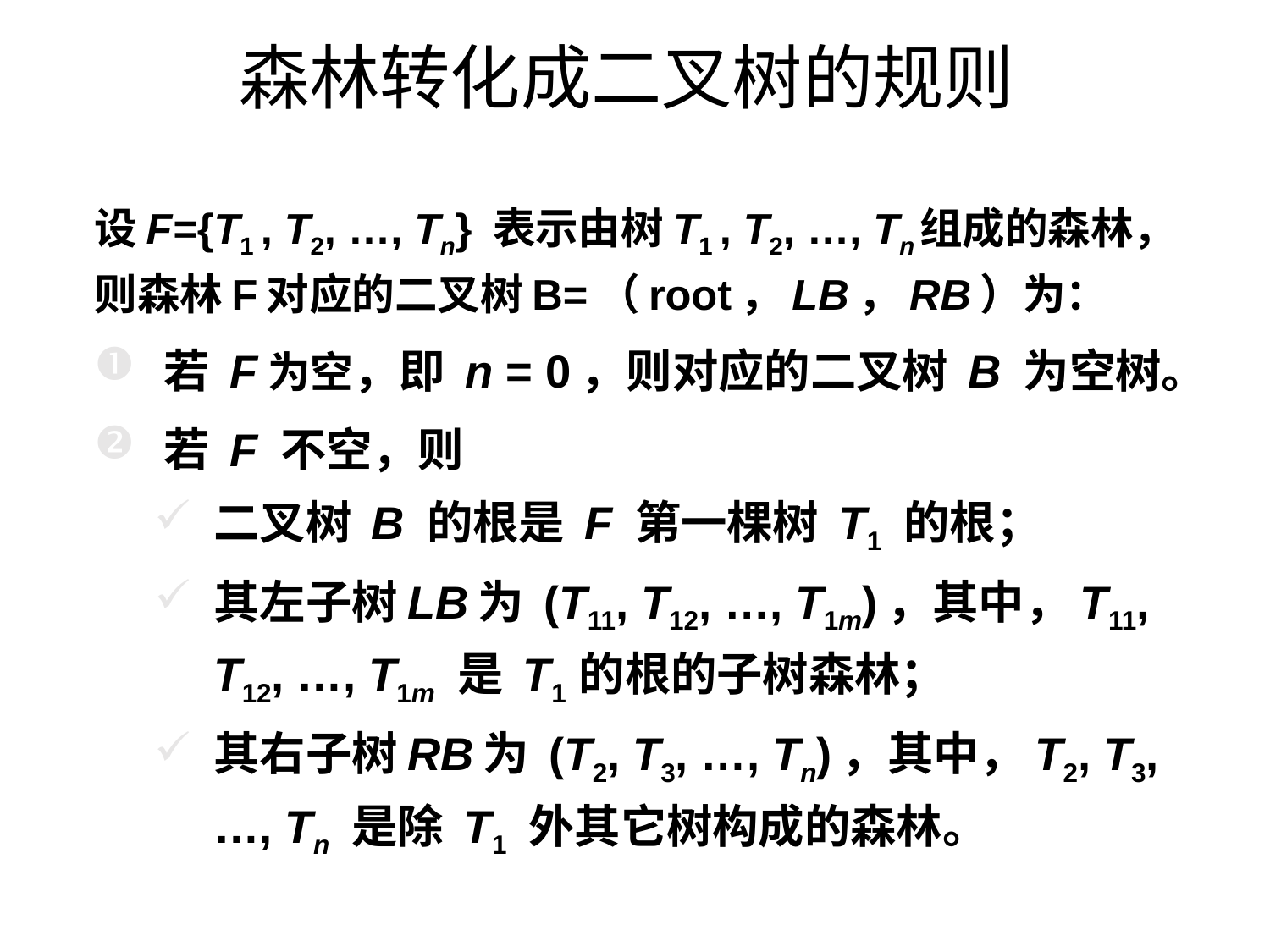

森林转化成二叉树的规则
设F={T1 , T2, …, Tn} 表示由树T1 , T2, …, Tn组成的森林，则森林F对应的二叉树B=（root，LB，RB）为：
若 F为空，即 n = 0，则对应的二叉树 B 为空树。
若 F 不空，则
二叉树 B 的根是 F 第一棵树 T1 的根；
其左子树LB为 (T11, T12, …, T1m)，其中，T11, T12, …, T1m 是 T1 的根的子树森林；
其右子树RB为 (T2, T3, …, Tn)，其中，T2, T3, …, Tn 是除 T1 外其它树构成的森林。